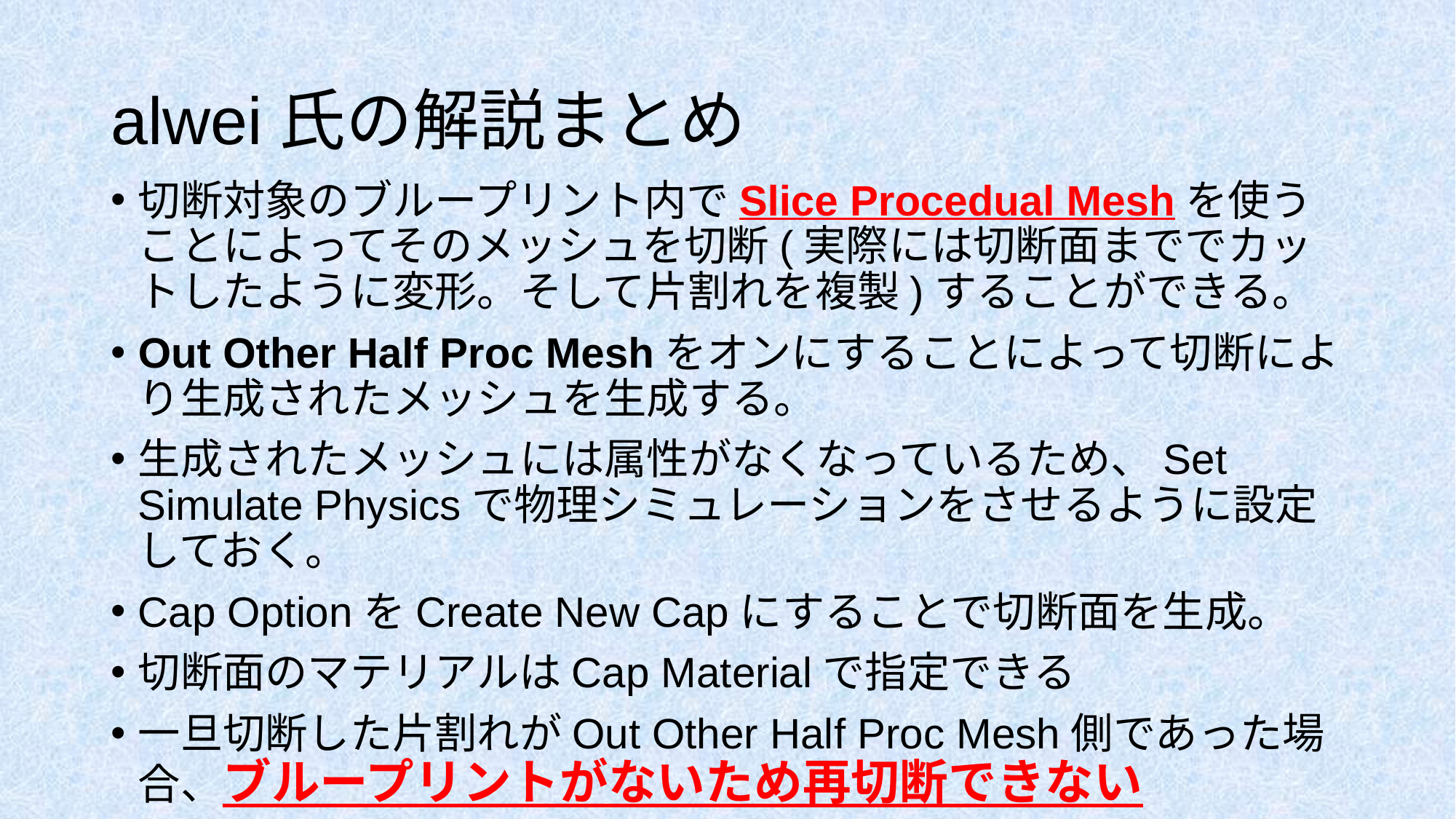

# alwei氏の解説まとめ
切断対象のブループリント内でSlice Procedual Meshを使うことによってそのメッシュを切断(実際には切断面まででカットしたように変形。そして片割れを複製)することができる。
Out Other Half Proc Meshをオンにすることによって切断により生成されたメッシュを生成する。
生成されたメッシュには属性がなくなっているため、Set Simulate Physicsで物理シミュレーションをさせるように設定しておく。
Cap OptionをCreate New Capにすることで切断面を生成。
切断面のマテリアルはCap Materialで指定できる
一旦切断した片割れがOut Other Half Proc Mesh側であった場合、ブループリントがないため再切断できない